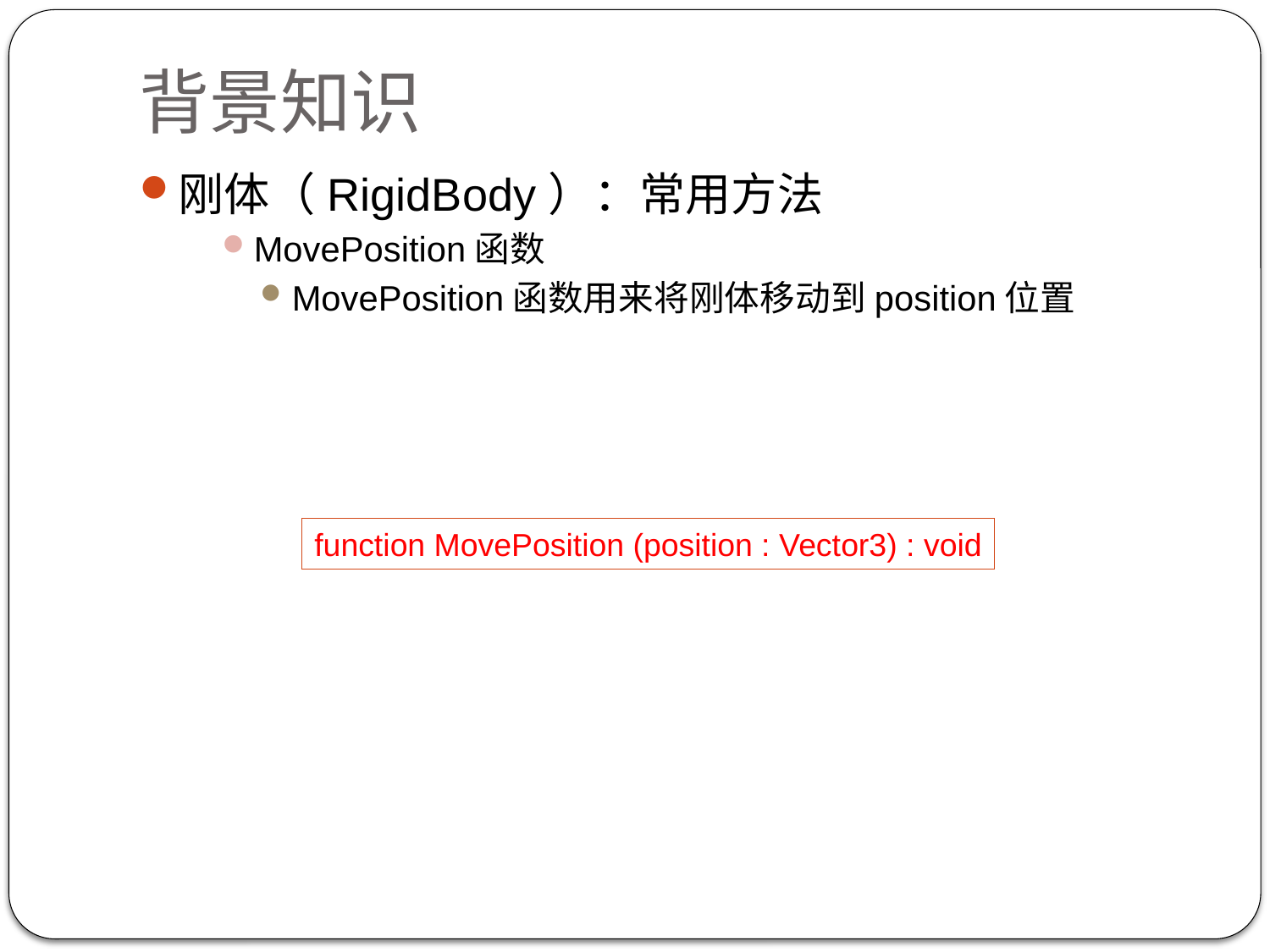

# 背景知识
刚体（RigidBody）：常用方法
MovePosition函数
MovePosition函数用来将刚体移动到position位置

function MovePosition (position : Vector3) : void